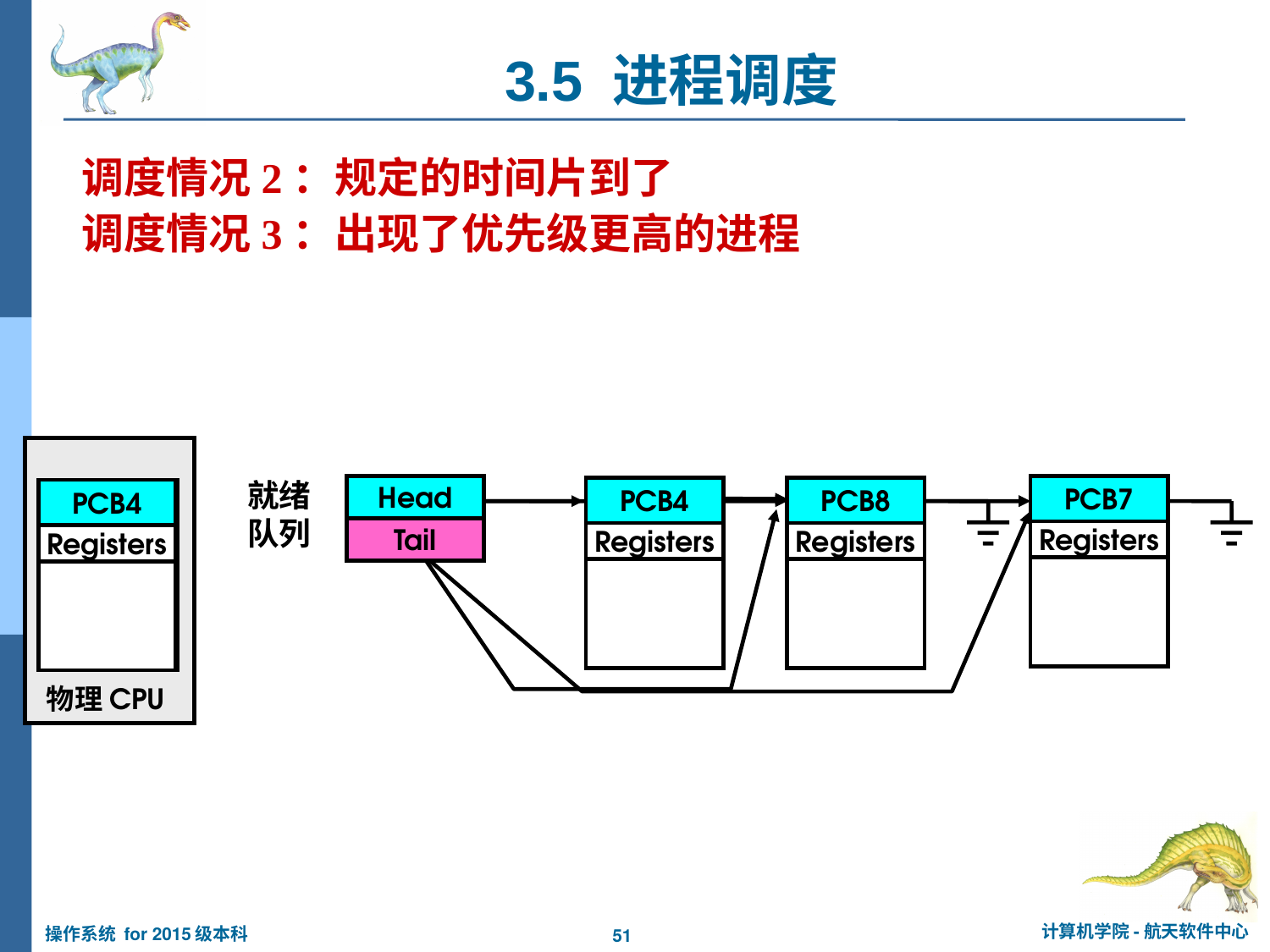

3.5 进程调度
调度情况2：规定的时间片到了
调度情况3：出现了优先级更高的进程

物理CPU
就绪
队列
Head
Tail

PCB7
Registers

PCB4
Registers

PCB8
Registers

PCB4
Registers

PCB7
Registers